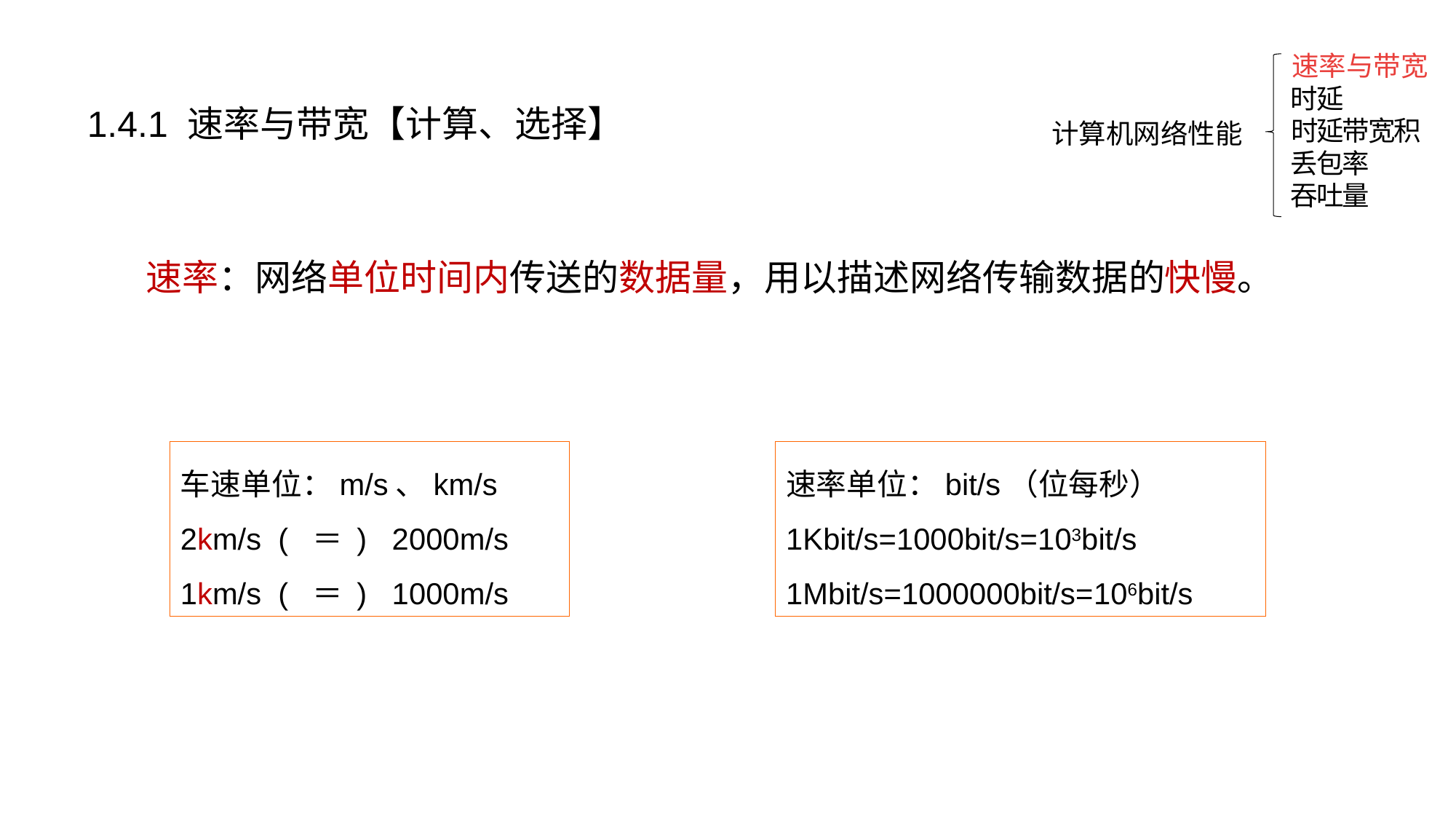

速率与带宽

时延
计算机网络性能
时延带宽积
丢包率
吞吐量
1.4.1 速率与带宽【计算、选择】
速率：网络单位时间内传送的数据量，用以描述网络传输数据的快慢。
车速单位：m/s、km/s
2km/s  (  ＝ )   2000m/s
1km/s  (  ＝ )   1000m/s
速率单位：bit/s（位每秒）
1Kbit/s=1000bit/s=103bit/s
1Mbit/s=1000000bit/s=106bit/s